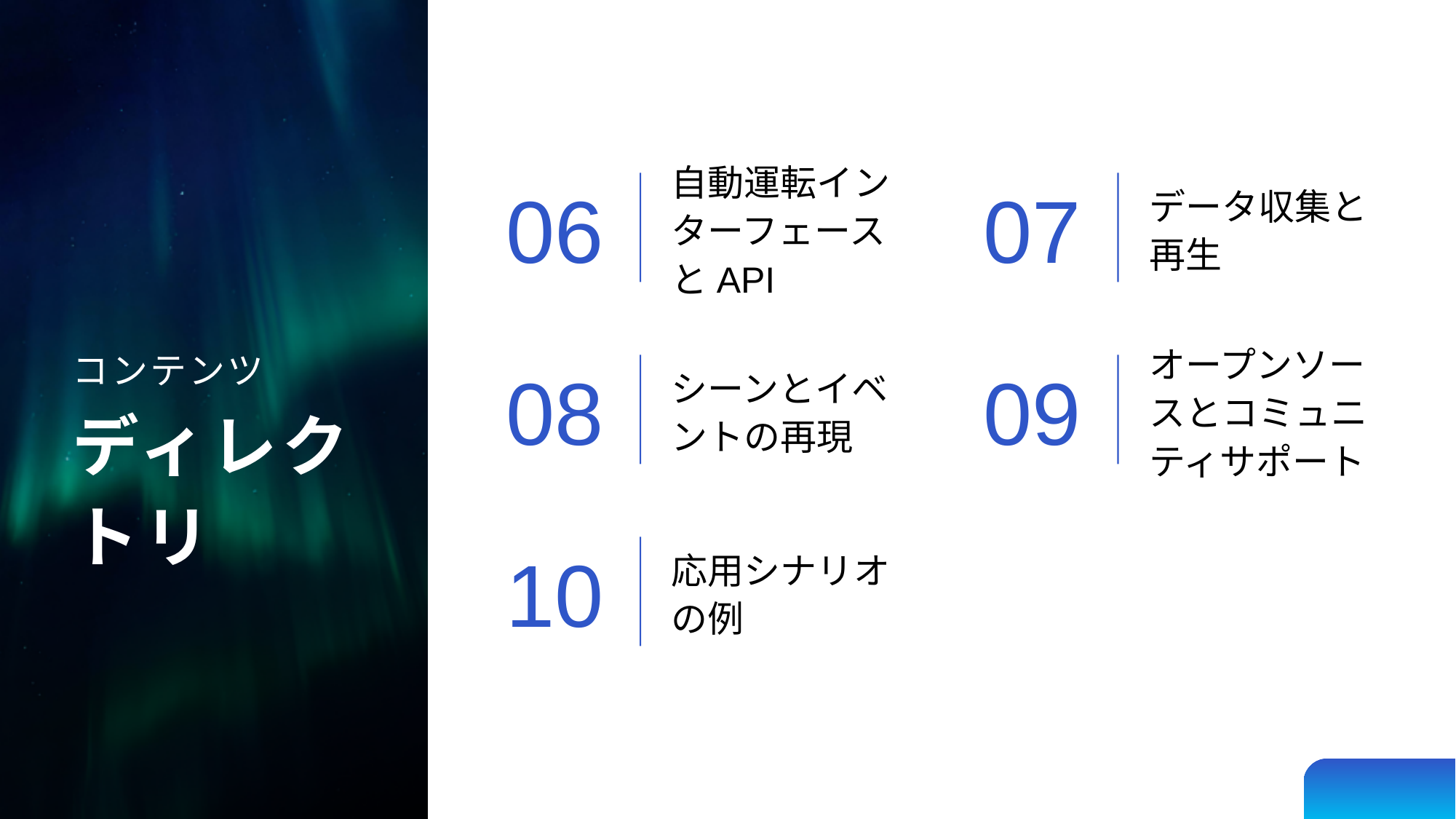

06
07

自動運転インターフェースとAPI

データ収集と再生
08
09

シーンとイベントの再現

オープンソースとコミュニティサポート
10

応用シナリオの例
コンテンツ
ディレクトリ